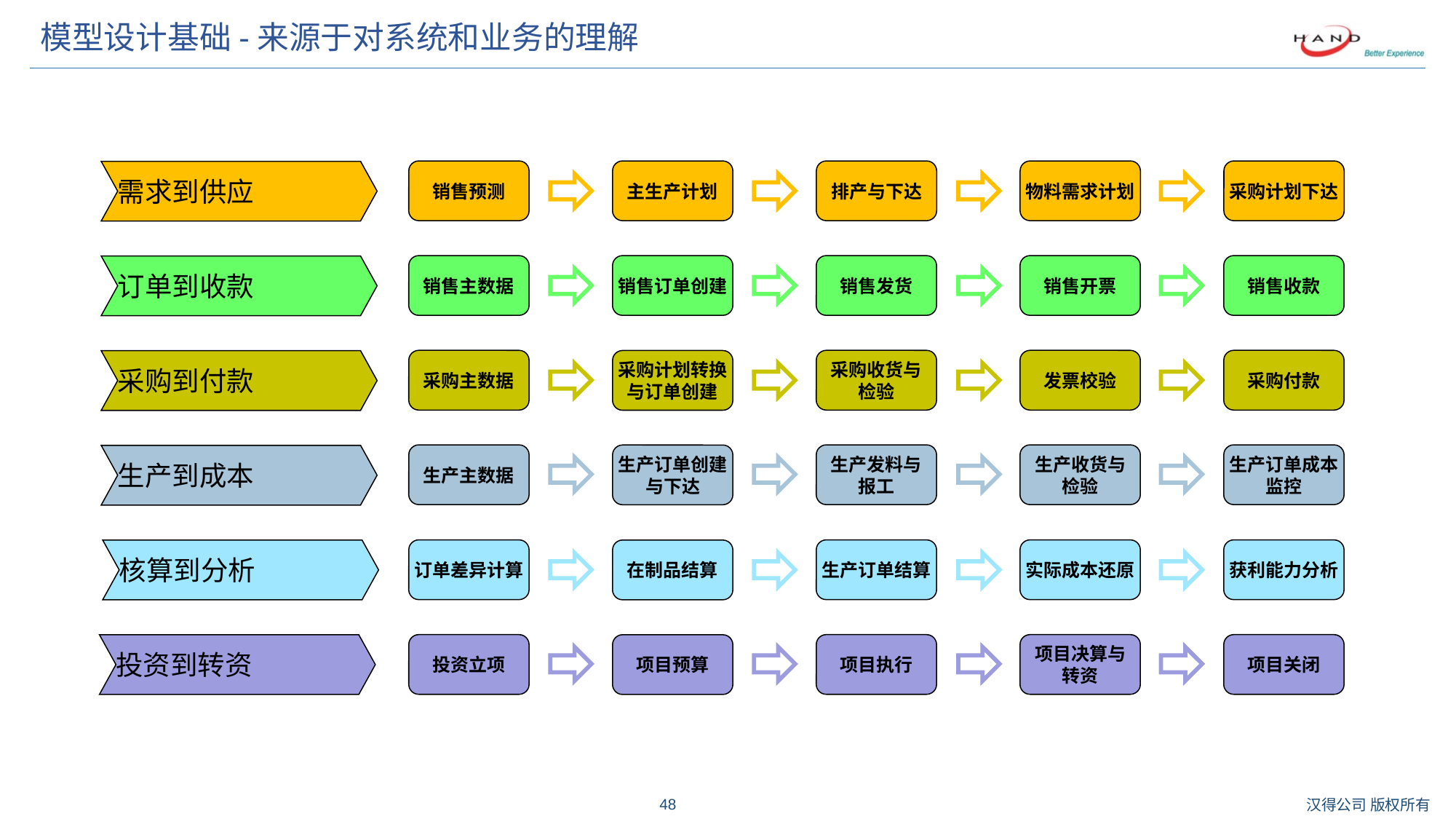

# 模型设计基础-来源于对系统和业务的理解
物料需求计划
采购计划下达
排产与下达
销售预测
主生产计划
需求到供应

销售开票
销售收款
销售发货
销售订单创建
销售主数据
订单到收款

采购主数据
采购收货与
检验
发票校验
采购付款
采购计划转换
与订单创建
采购到付款

生产主数据
生产发料与
报工
生产收货与
检验
生产订单成本
监控
生产订单创建
与下达
生产到成本

订单差异计算
生产订单结算
实际成本还原
获利能力分析
核算到分析
在制品结算

投资立项
项目执行
项目决算与
转资
项目关闭
项目预算
投资到转资